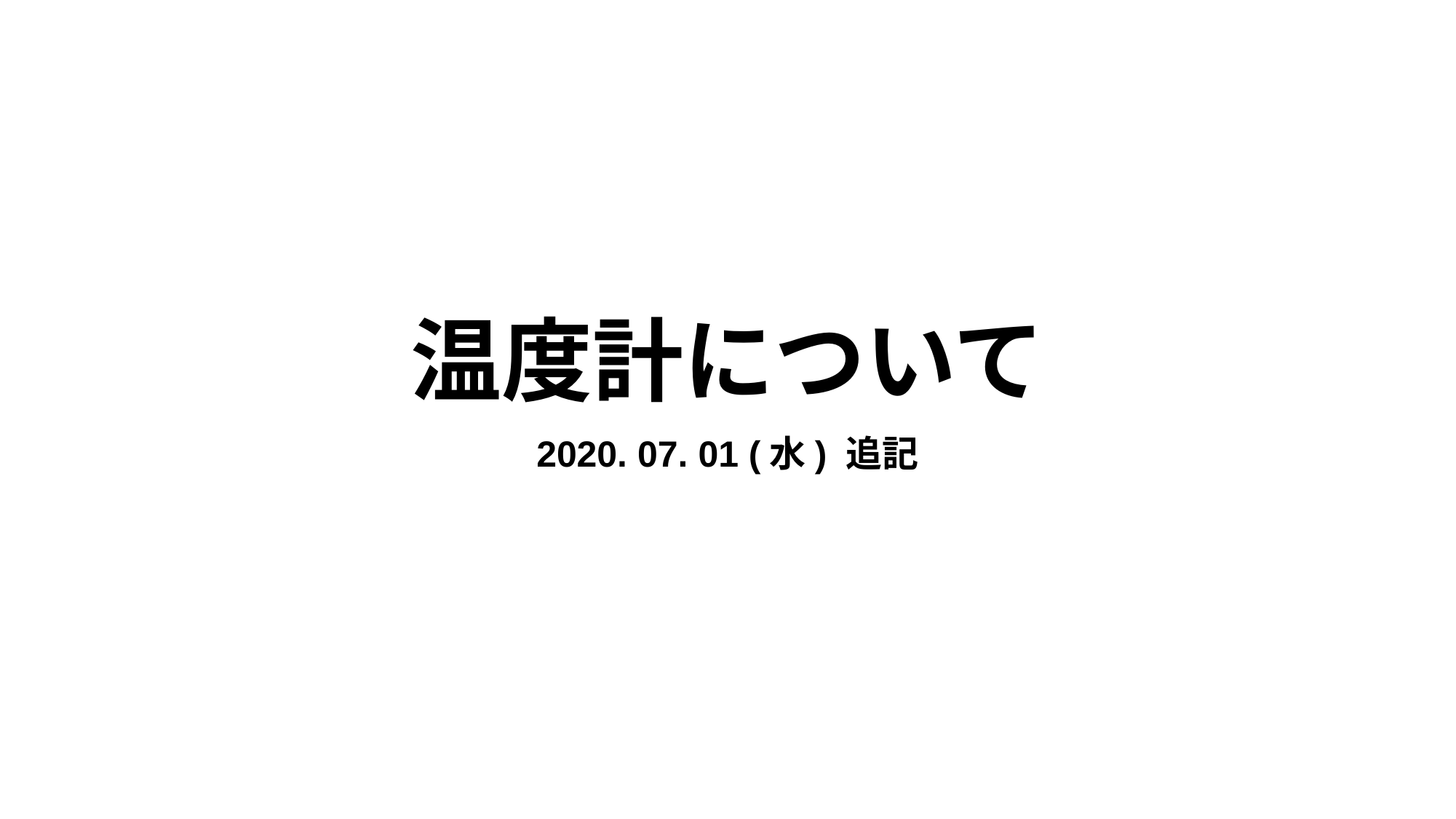

# 温度計について
2020. 07. 01 (水) 追記